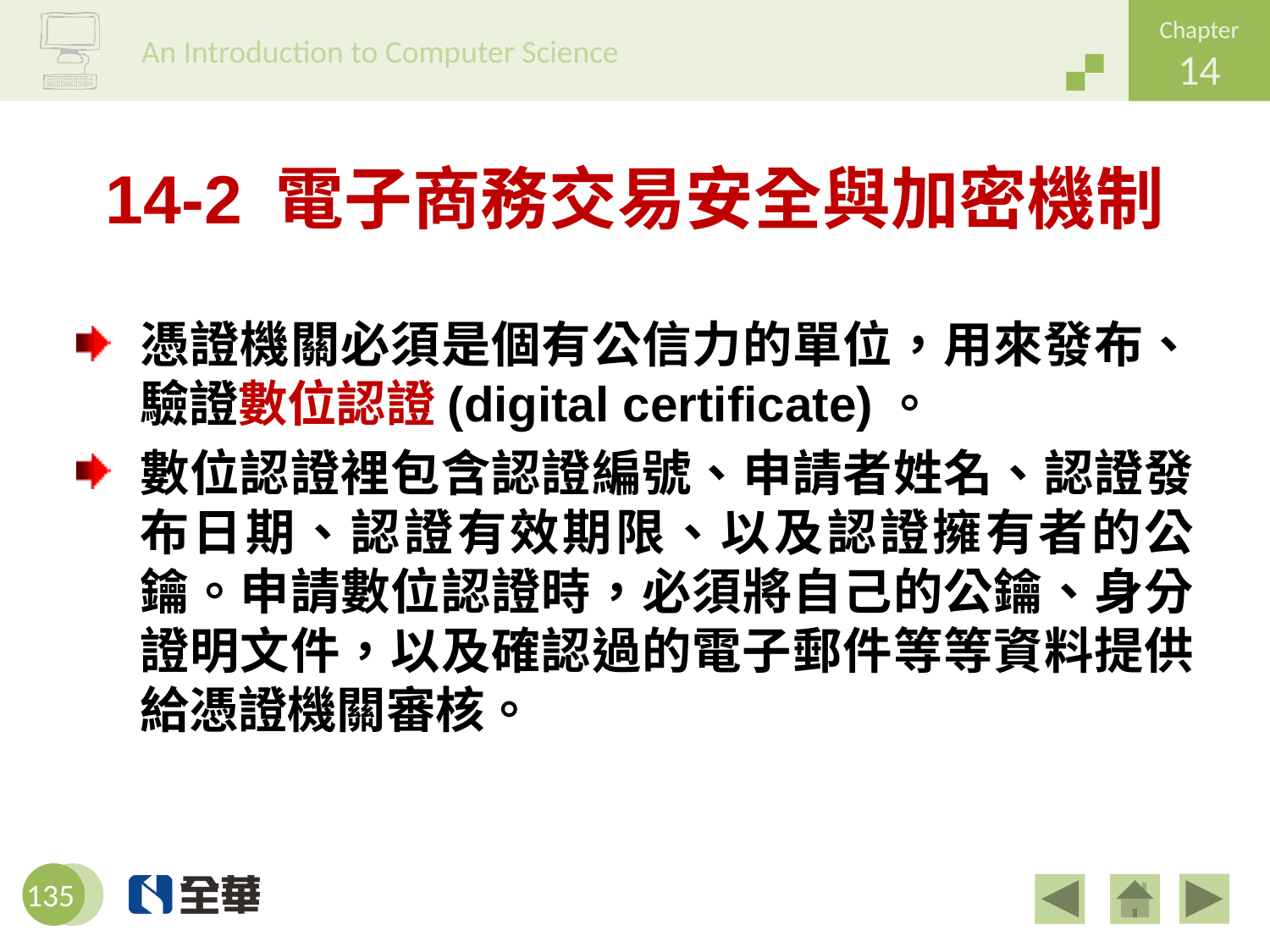

# 14-2 電子商務交易安全與加密機制
憑證機關必須是個有公信力的單位，用來發布、驗證數位認證(digital certificate)。
數位認證裡包含認證編號、申請者姓名、認證發布日期、認證有效期限、以及認證擁有者的公鑰。申請數位認證時，必須將自己的公鑰、身分證明文件，以及確認過的電子郵件等等資料提供給憑證機關審核。